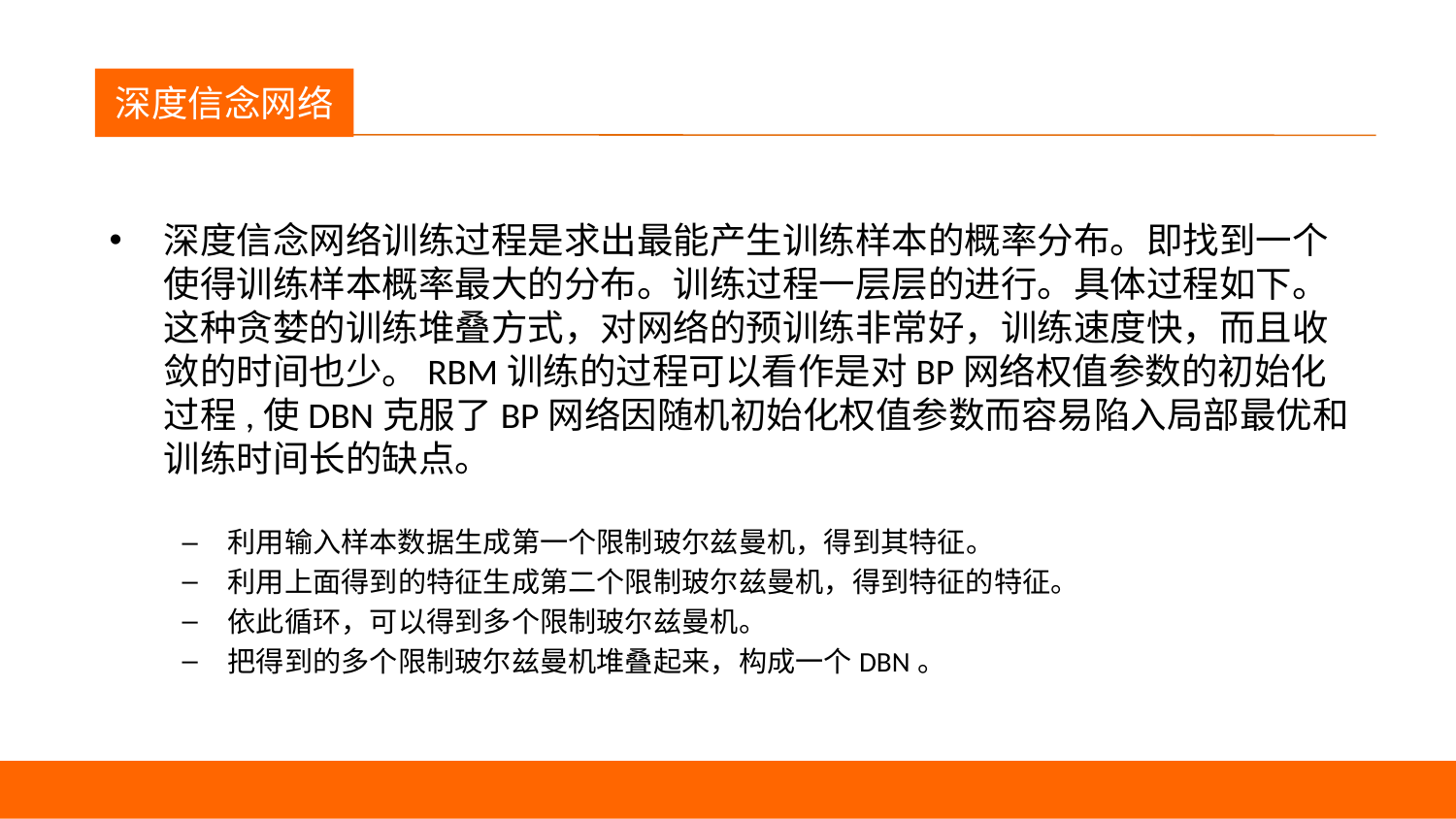

议程
深度信念网络

深度信念网络训练过程是求出最能产生训练样本的概率分布。即找到一个使得训练样本概率最大的分布。训练过程一层层的进行。具体过程如下。这种贪婪的训练堆叠方式，对网络的预训练非常好，训练速度快，而且收敛的时间也少。RBM训练的过程可以看作是对BP网络权值参数的初始化过程,使DBN克服了BP网络因随机初始化权值参数而容易陷入局部最优和训练时间长的缺点。

利用输入样本数据生成第一个限制玻尔兹曼机，得到其特征。
利用上面得到的特征生成第二个限制玻尔兹曼机，得到特征的特征。
依此循环，可以得到多个限制玻尔兹曼机。
把得到的多个限制玻尔兹曼机堆叠起来，构成一个DBN。